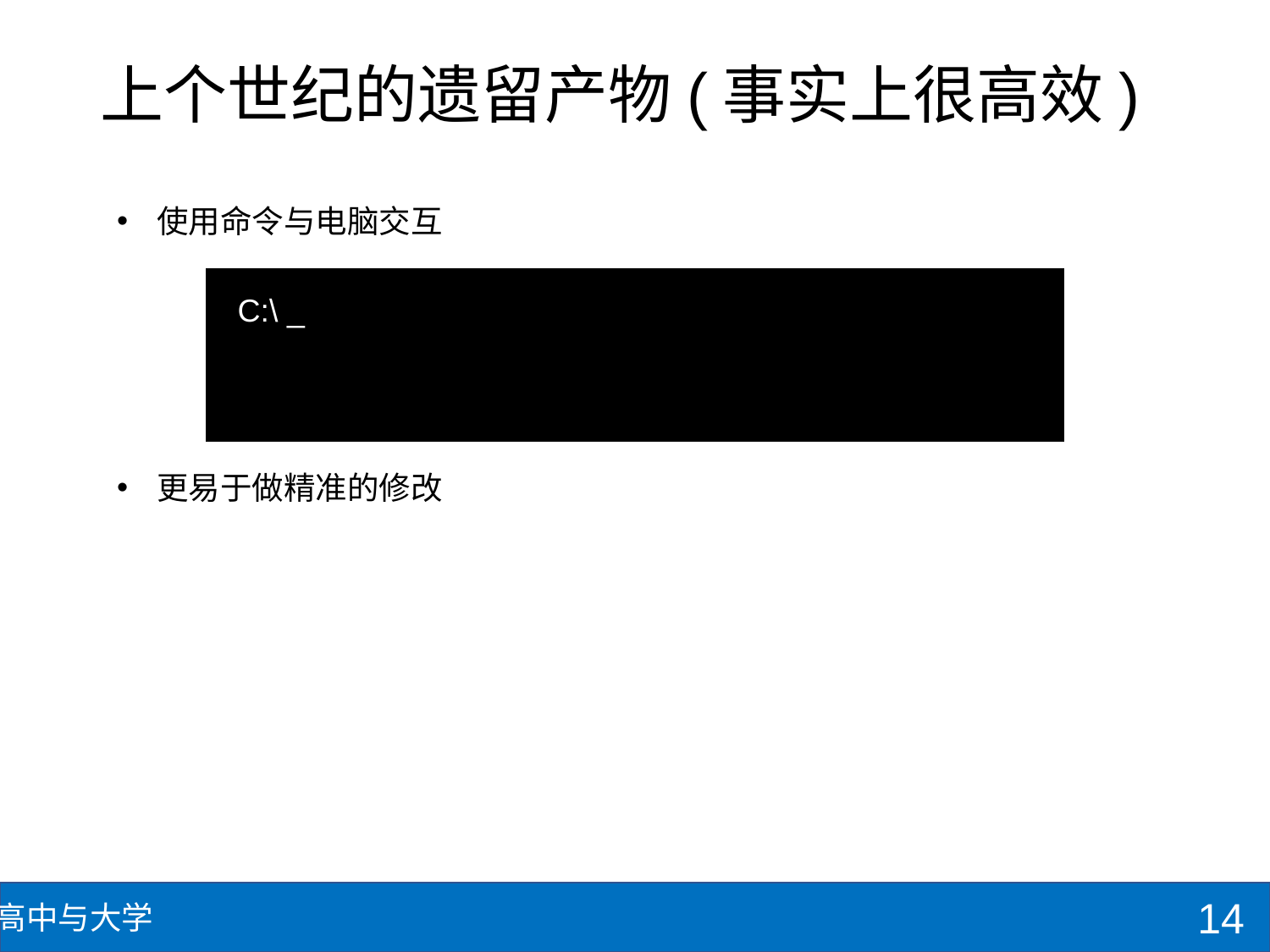

# 上个世纪的遗留产物(事实上很高效)
使用命令与电脑交互

更易于做精准的修改

C:\ _
14